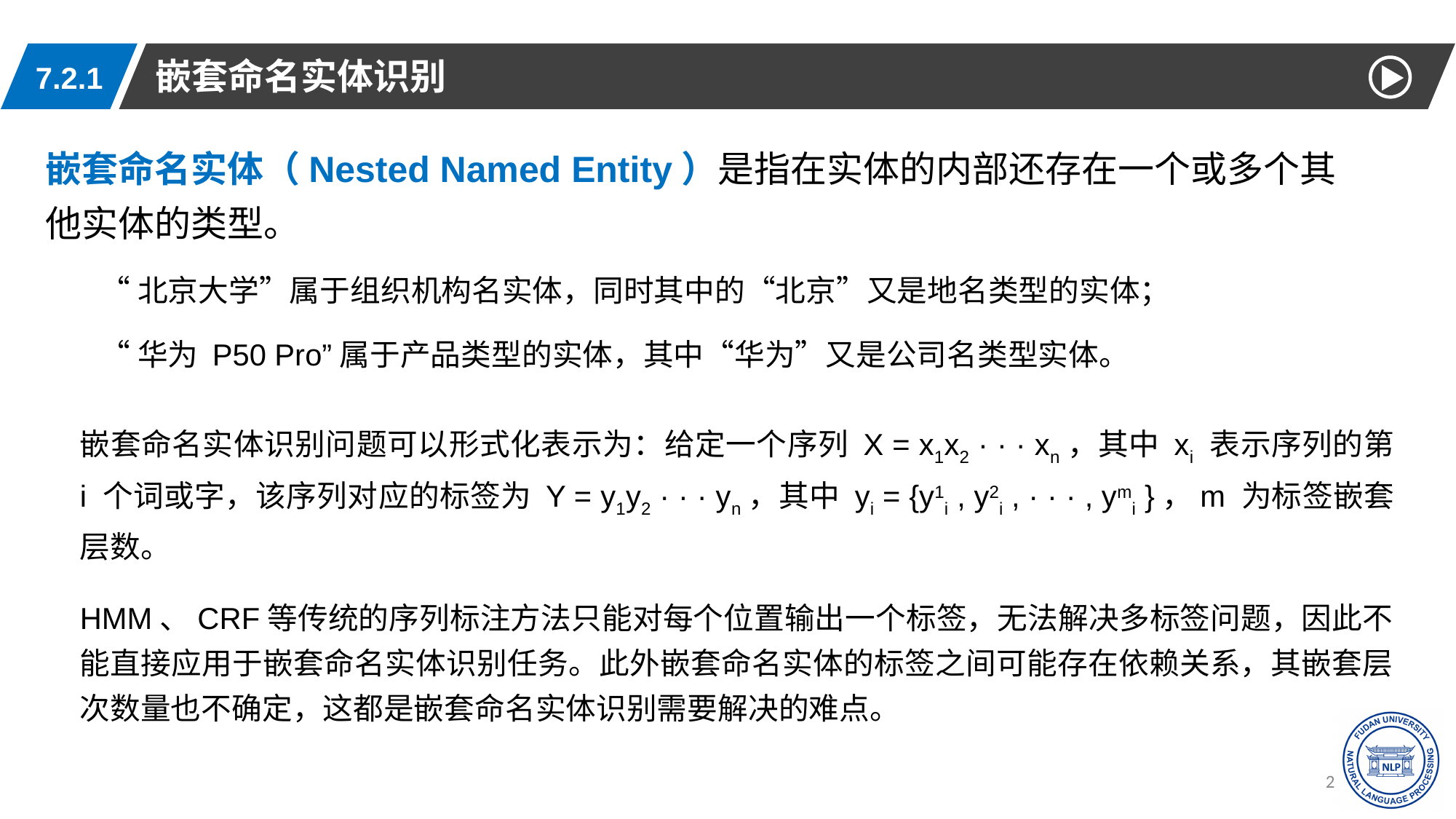

嵌套命名实体识别
7.2.1

嵌套命名实体（Nested Named Entity）是指在实体的内部还存在一个或多个其他实体的类型。
“北京大学”属于组织机构名实体，同时其中的“北京”又是地名类型的实体；
“华为 P50 Pro”属于产品类型的实体，其中“华为”又是公司名类型实体。
嵌套命名实体识别问题可以形式化表示为：给定一个序列 X = x1x2 · · · xn，其中 xi 表示序列的第 i 个词或字，该序列对应的标签为 Y = y1y2 · · · yn，其中 yi = {y1i , y2i , · · · , ymi }，m 为标签嵌套层数。
HMM、CRF等传统的序列标注方法只能对每个位置输出一个标签，无法解决多标签问题，因此不能直接应用于嵌套命名实体识别任务。此外嵌套命名实体的标签之间可能存在依赖关系，其嵌套层次数量也不确定，这都是嵌套命名实体识别需要解决的难点。
29